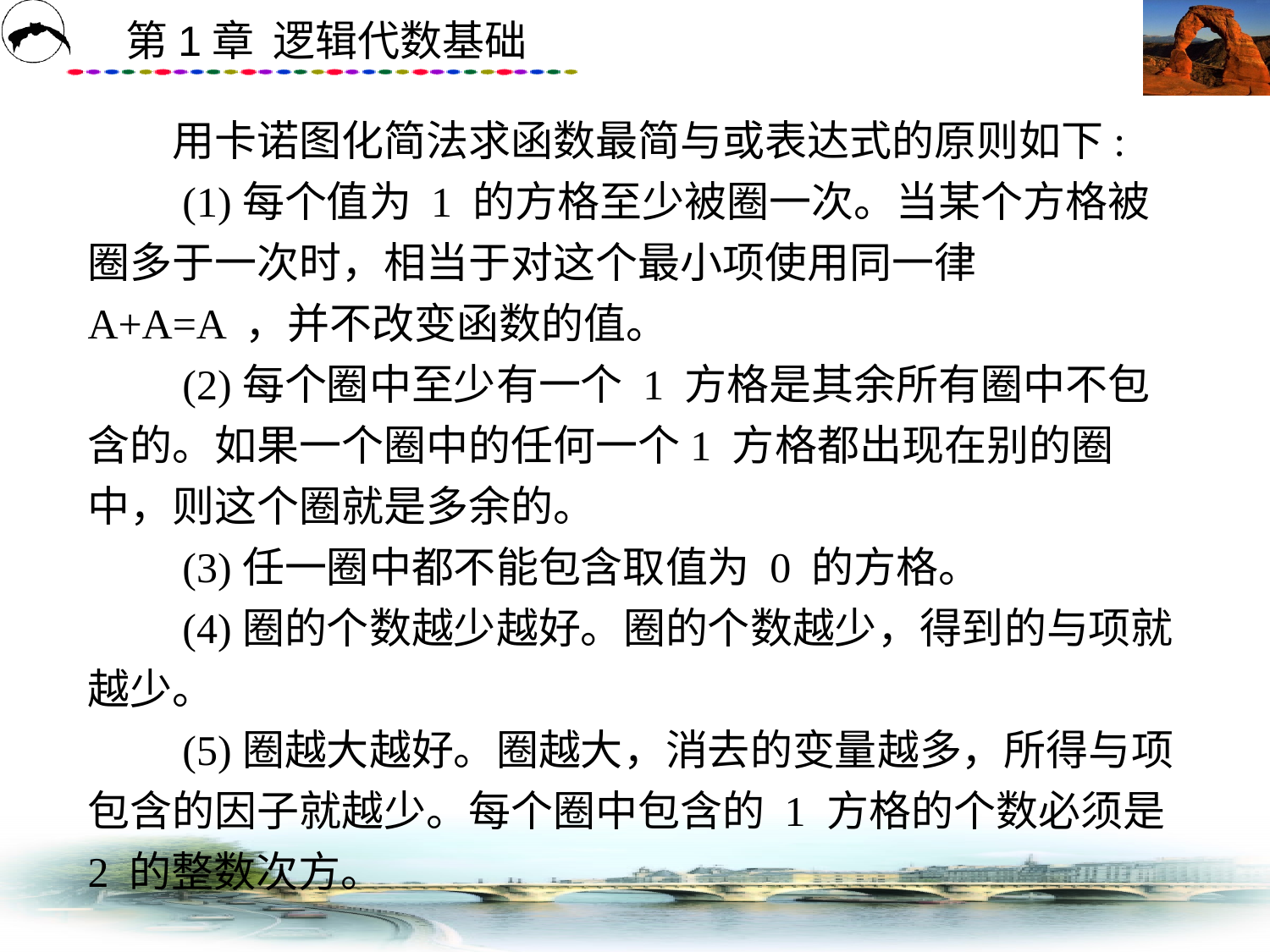

# 用卡诺图化简法求函数最简与或表达式的原则如下: 　　(1)每个值为 1 的方格至少被圈一次。当某个方格被圈多于一次时，相当于对这个最小项使用同一律 A+A=A ，并不改变函数的值。 　　(2)每个圈中至少有一个 1 方格是其余所有圈中不包含的。如果一个圈中的任何一个1 方格都出现在别的圈中，则这个圈就是多余的。 　　(3)任一圈中都不能包含取值为 0 的方格。 　　(4)圈的个数越少越好。圈的个数越少，得到的与项就越少。 　　(5)圈越大越好。圈越大，消去的变量越多，所得与项包含的因子就越少。每个圈中包含的 1 方格的个数必须是 2 的整数次方。